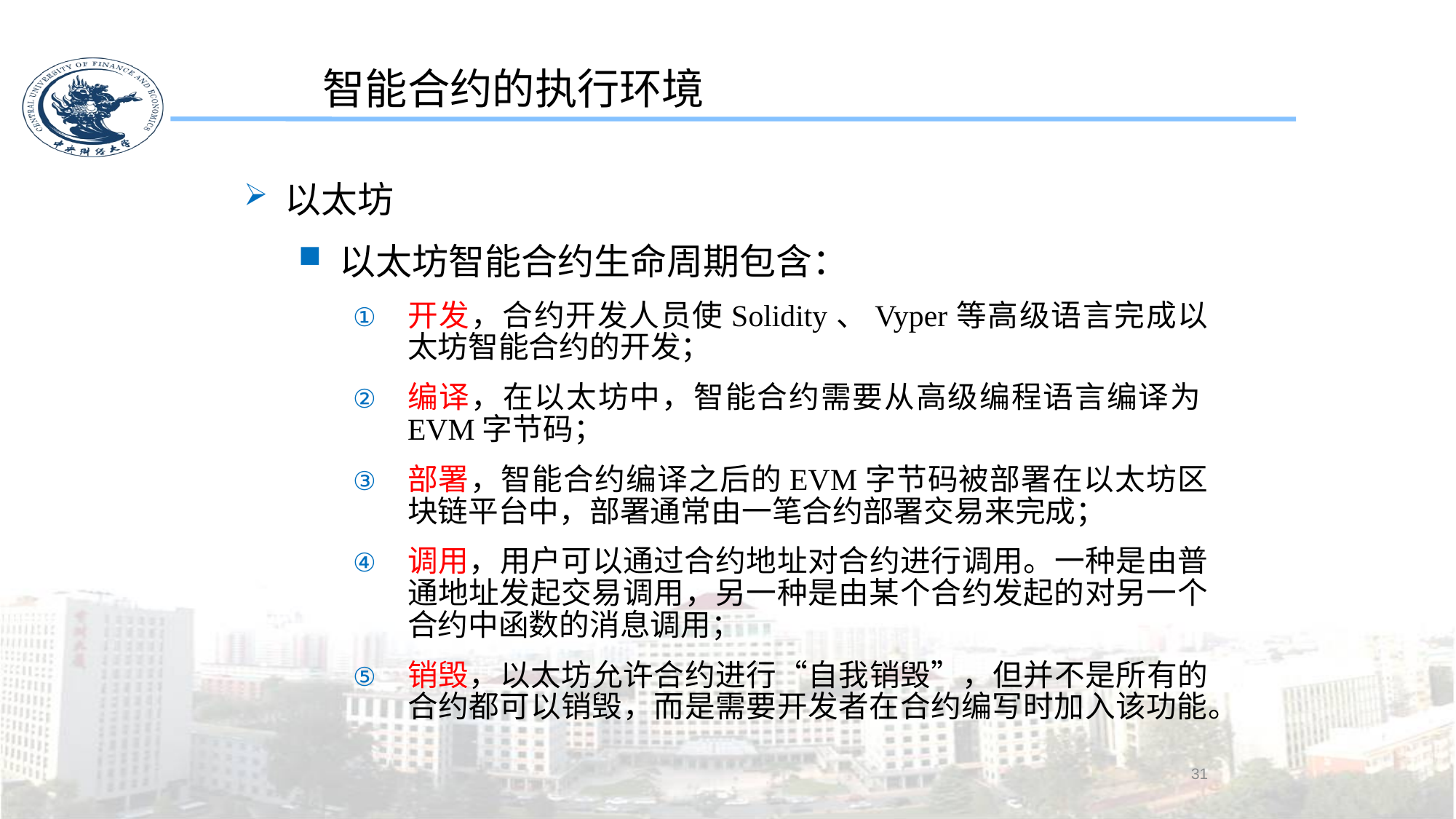

智能合约的执行环境
以太坊
以太坊智能合约生命周期包含：
开发，合约开发人员使Solidity、Vyper等高级语言完成以太坊智能合约的开发；
编译，在以太坊中，智能合约需要从高级编程语言编译为EVM字节码；
部署，智能合约编译之后的EVM字节码被部署在以太坊区块链平台中，部署通常由一笔合约部署交易来完成；
调用，用户可以通过合约地址对合约进行调用。一种是由普通地址发起交易调用，另一种是由某个合约发起的对另一个合约中函数的消息调用；
销毁，以太坊允许合约进行“自我销毁”，但并不是所有的合约都可以销毁，而是需要开发者在合约编写时加入该功能。
31